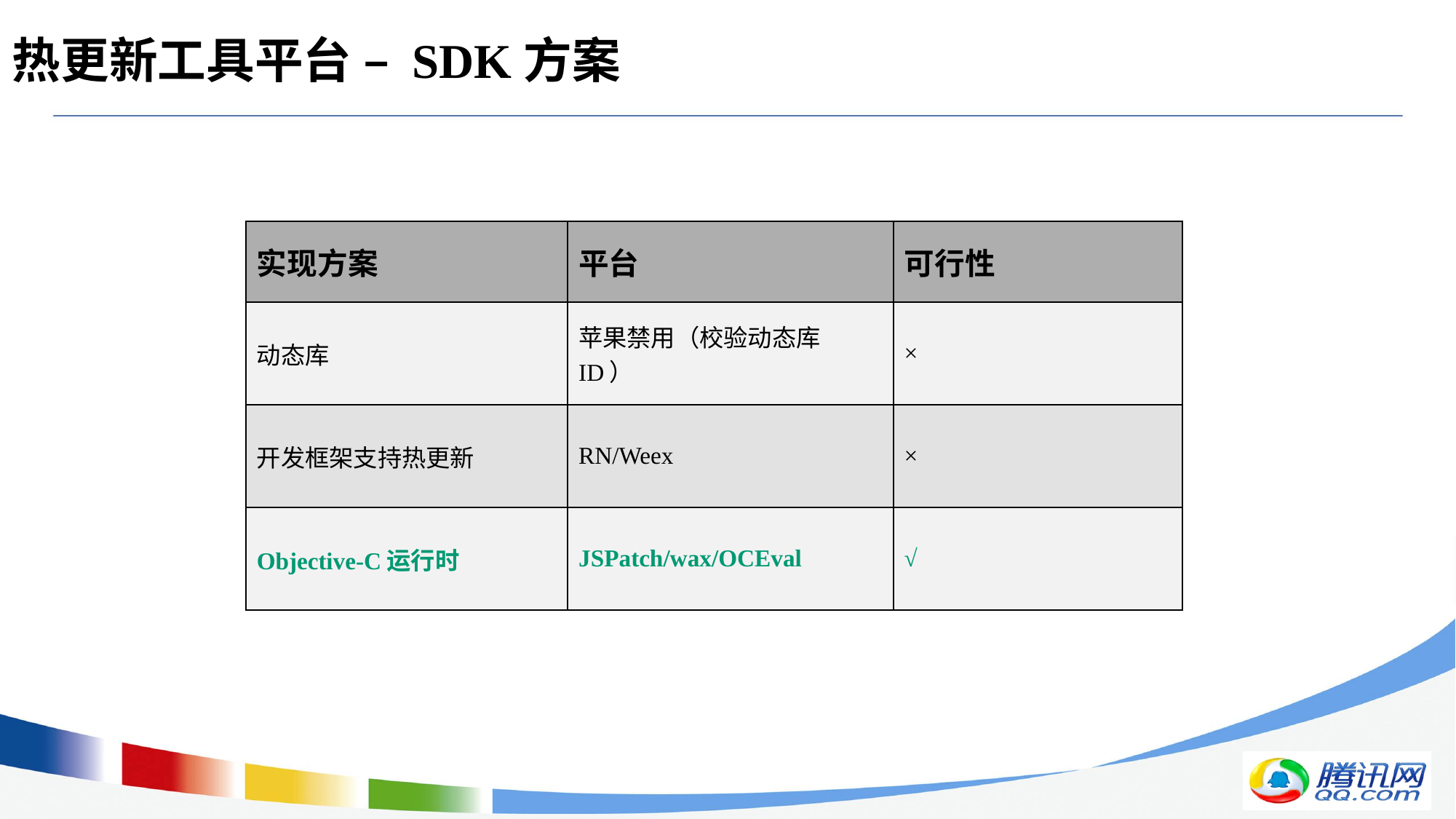

# 热更新工具平台 – SDK方案
| 实现方案 | 平台 | 可行性 |
| --- | --- | --- |
| 动态库 | 苹果禁用（校验动态库ID） | × |
| 开发框架支持热更新 | RN/Weex | × |
| Objective-C运行时 | JSPatch/wax/OCEval | √ |